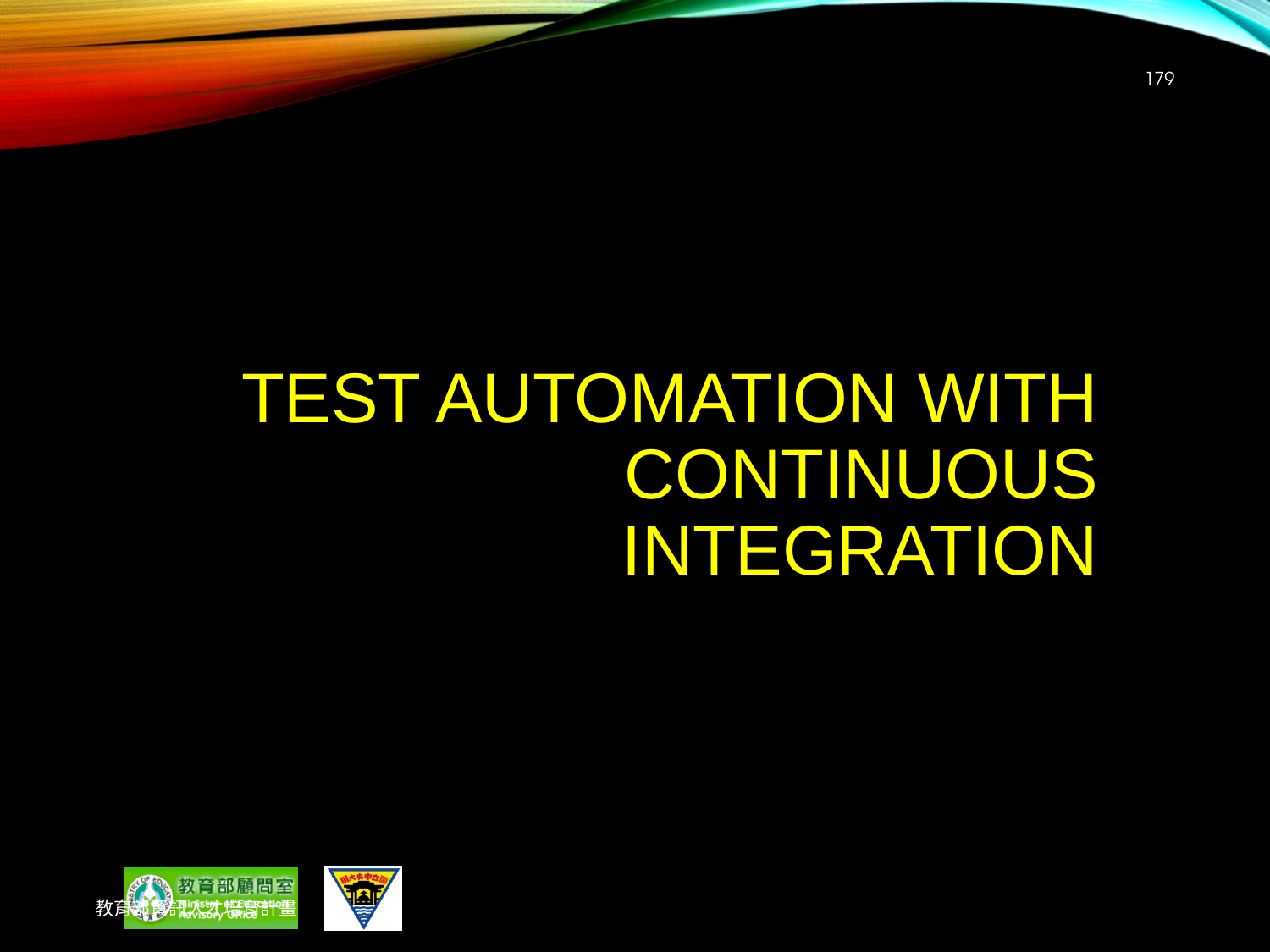

179
# Test Automation with Continuous integration
教育部資訊人才培育計畫